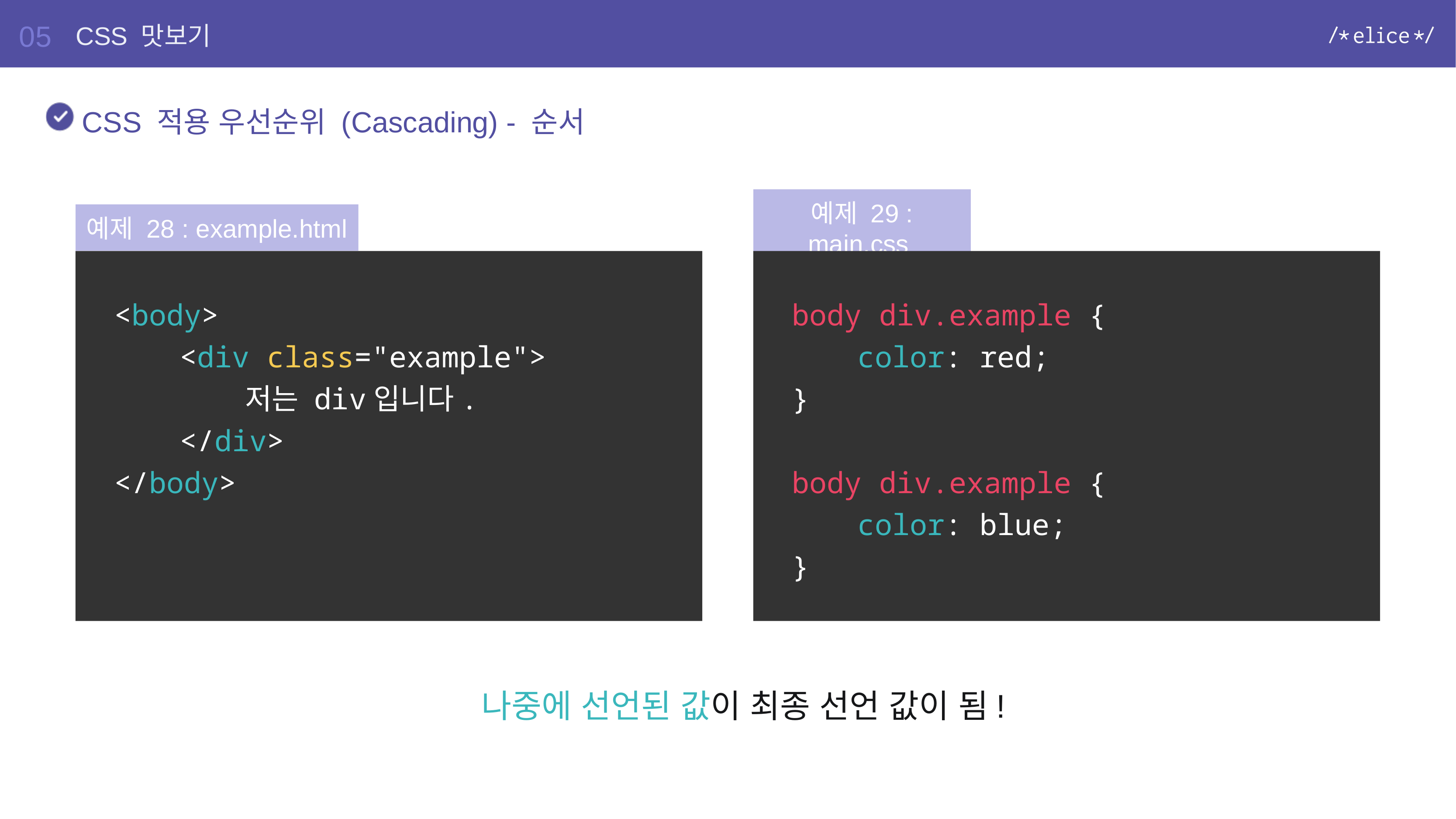

05
CSS 맛보기
CSS 적용 우선순위 (Cascading) - 순서
예제 28 : example.html
예제 29 : main.css
<body>
	<div class="example">
		저는 div입니다.
	</div>
</body>
body div.example {
	color: red;
}

body div.example {
	color: blue;
}
나중에 선언된 값이 최종 선언 값이 됨!